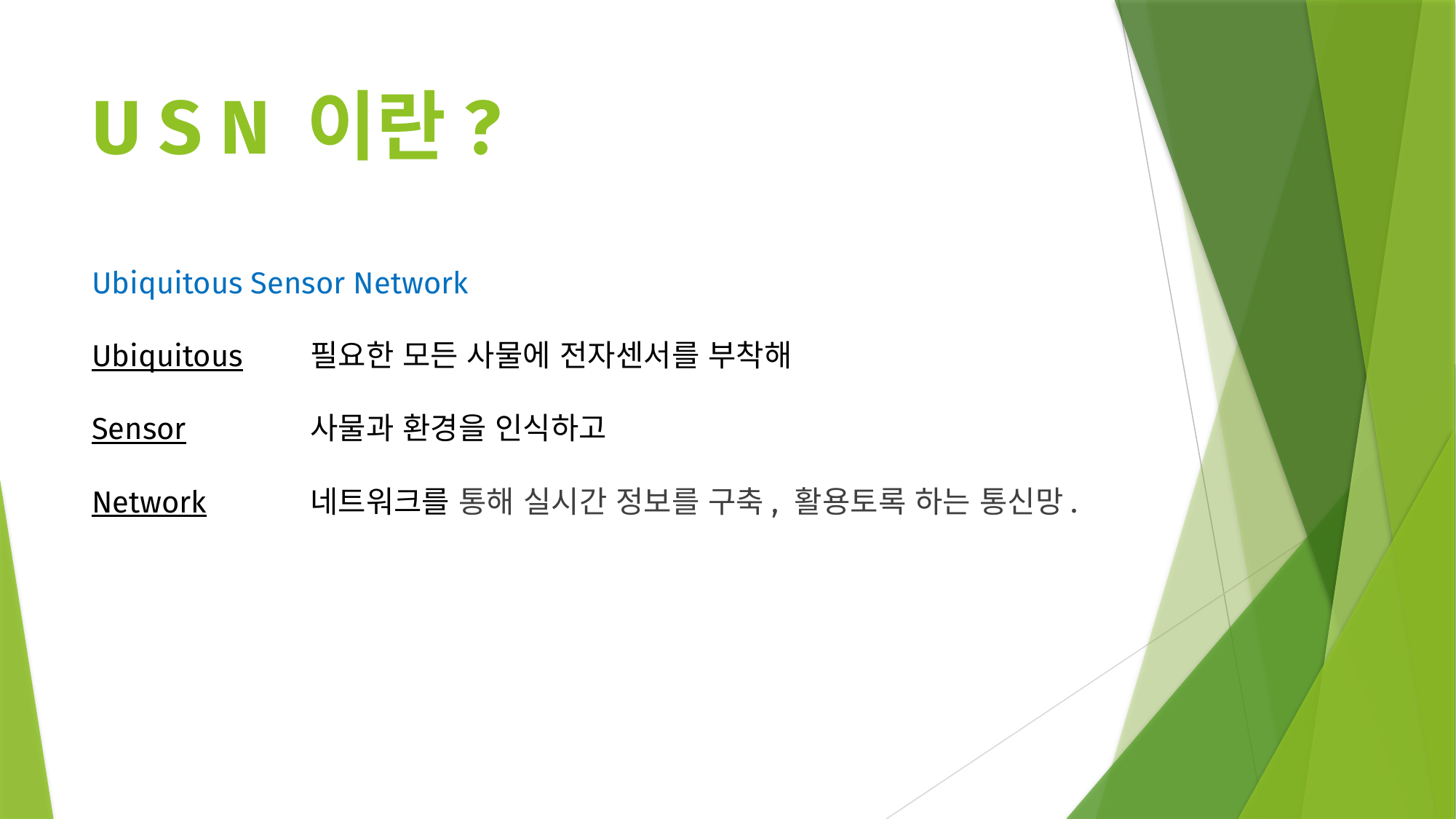

# U S N 이란?
Ubiquitous Sensor Network
Ubiquitous  	필요한 모든 사물에 전자센서를 부착해
Sensor	    	사물과 환경을 인식하고
Network     	네트워크를 통해 실시간 정보를 구축, 활용토록 하는 통신망.